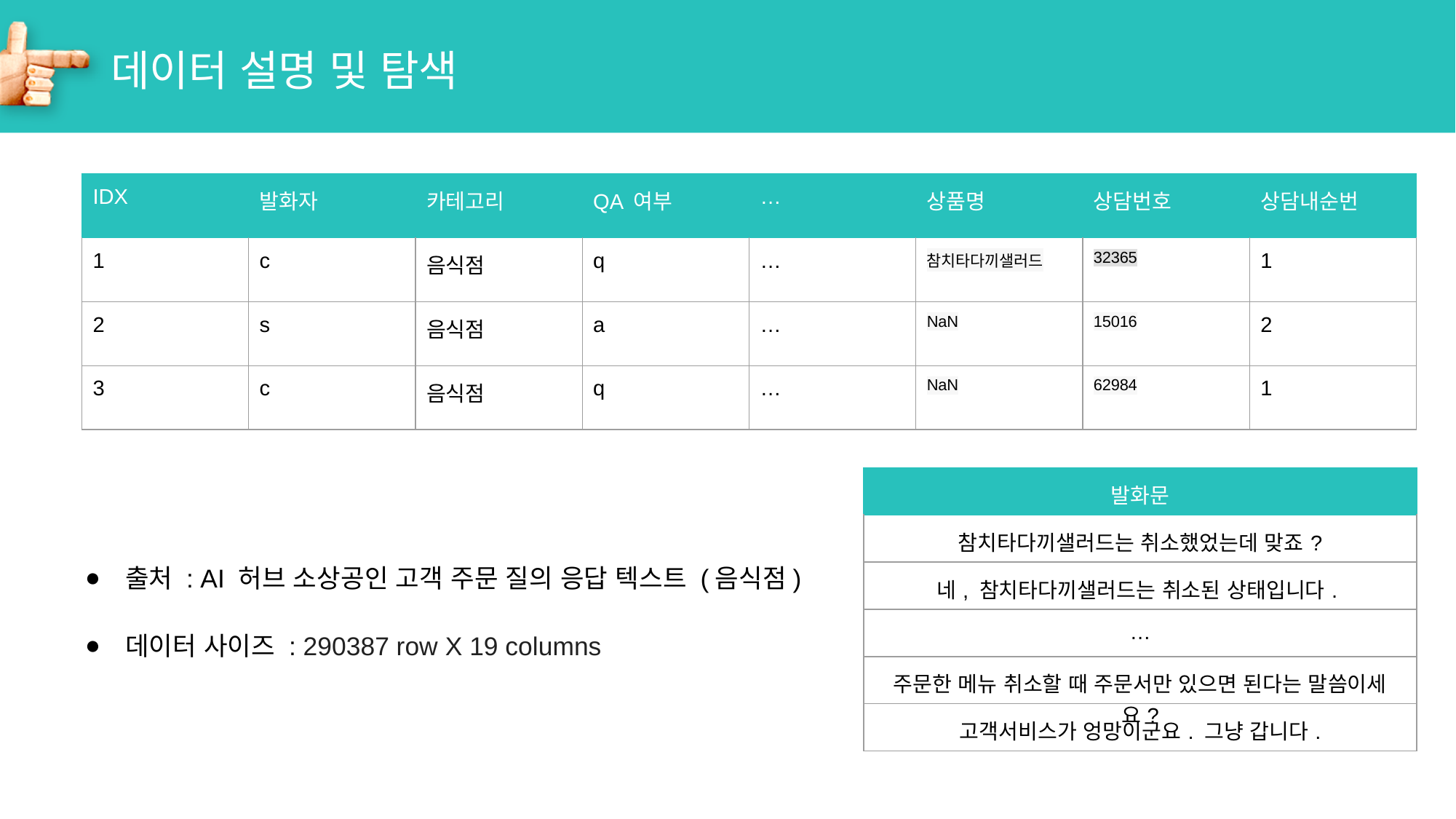

# 데이터 설명 및 탐색
| IDX | 발화자 | 카테고리 | QA 여부 | … | 상품명 | 상담번호 | 상담내순번 |
| --- | --- | --- | --- | --- | --- | --- | --- |
| 1 | c | 음식점 | q | … | 참치타다끼샐러드 | 32365 | 1 |
| 2 | s | 음식점 | a | … | NaN | 15016 | 2 |
| 3 | c | 음식점 | q | … | NaN | 62984 | 1 |
| 발화문 |
| --- |
| 참치타다끼샐러드는 취소했었는데 맞죠? |
| 네, 참치타다끼샐러드는 취소된 상태입니다. |
| … |
| 주문한 메뉴 취소할 때 주문서만 있으면 된다는 말씀이세요? |
| 고객서비스가 엉망이군요. 그냥 갑니다. |

출처 : AI 허브 소상공인 고객 주문 질의 응답 텍스트 (음식점)

데이터 사이즈 : 290387 row X 19 columns